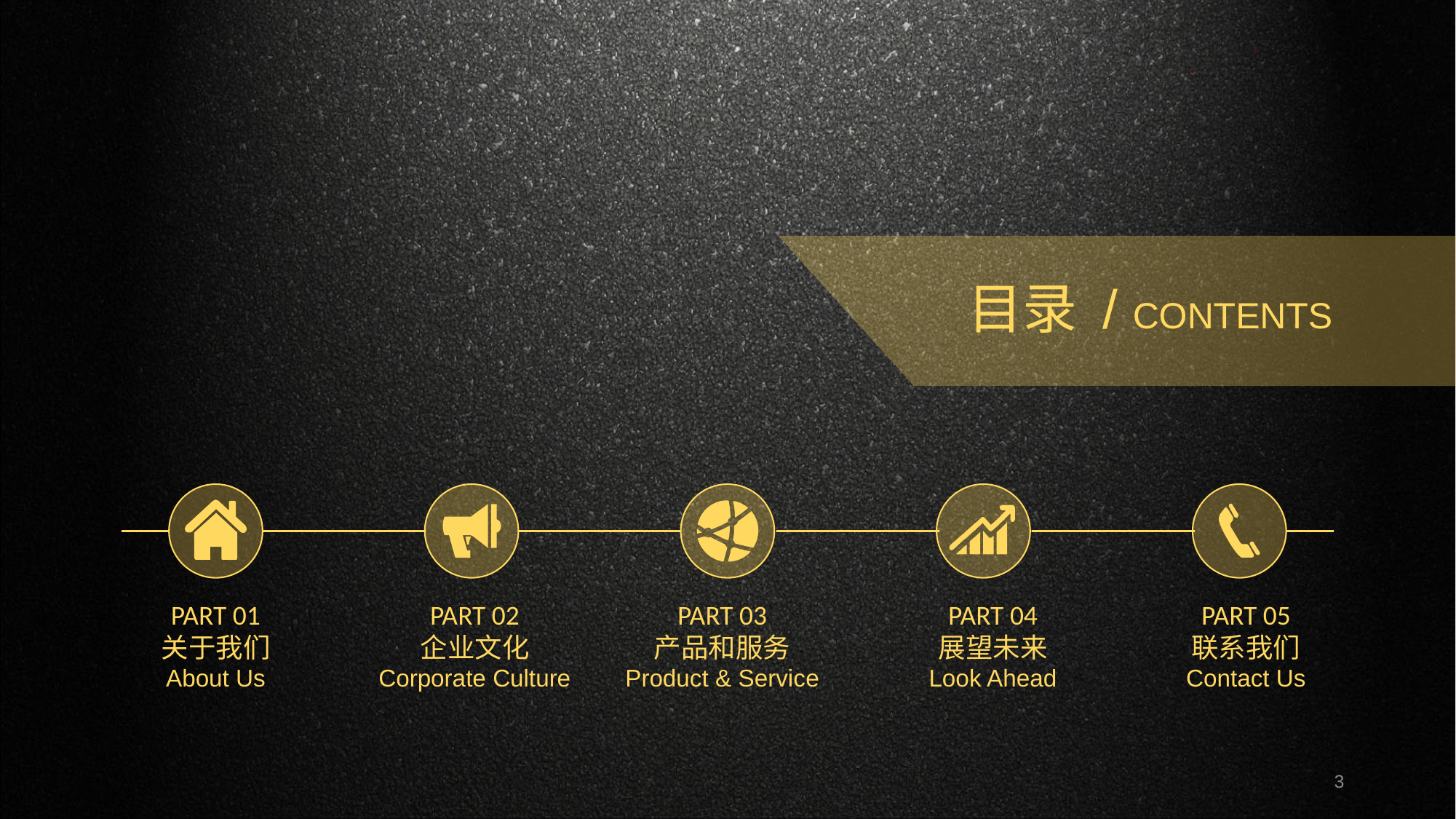

目录 / CONTENTS

PART 01
关于我们
About Us
PART 02
企业文化
Corporate Culture
PART 03
产品和服务
Product & Service
PART 04
展望未来
Look Ahead
PART 05
联系我们
Contact Us
3